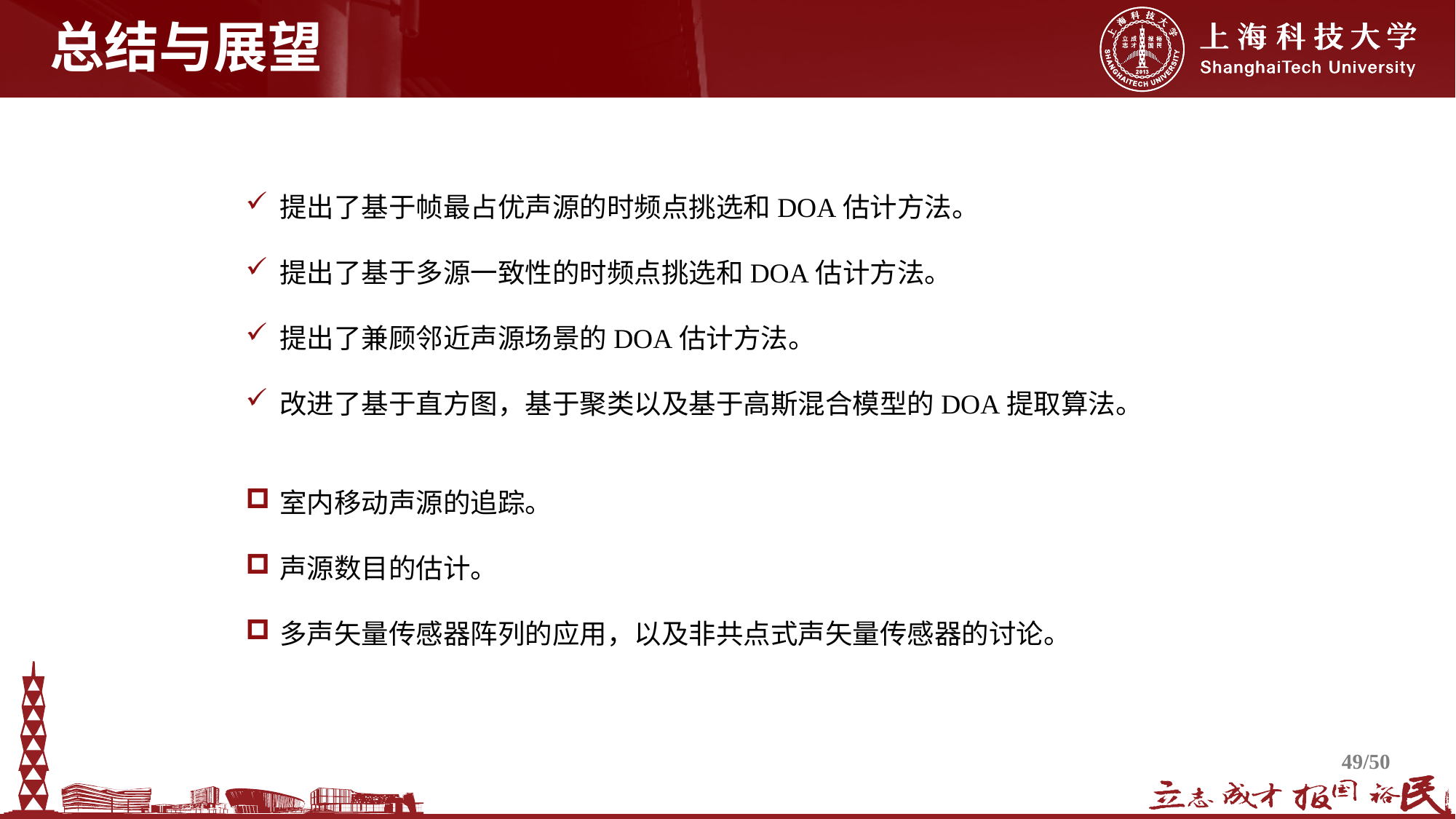

# 总结与展望
提出了基于帧最占优声源的时频点挑选和DOA估计方法。

提出了基于多源一致性的时频点挑选和DOA估计方法。

提出了兼顾邻近声源场景的DOA估计方法。

改进了基于直方图，基于聚类以及基于高斯混合模型的DOA提取算法。
室内移动声源的追踪。

声源数目的估计。

多声矢量传感器阵列的应用，以及非共点式声矢量传感器的讨论。
49/50